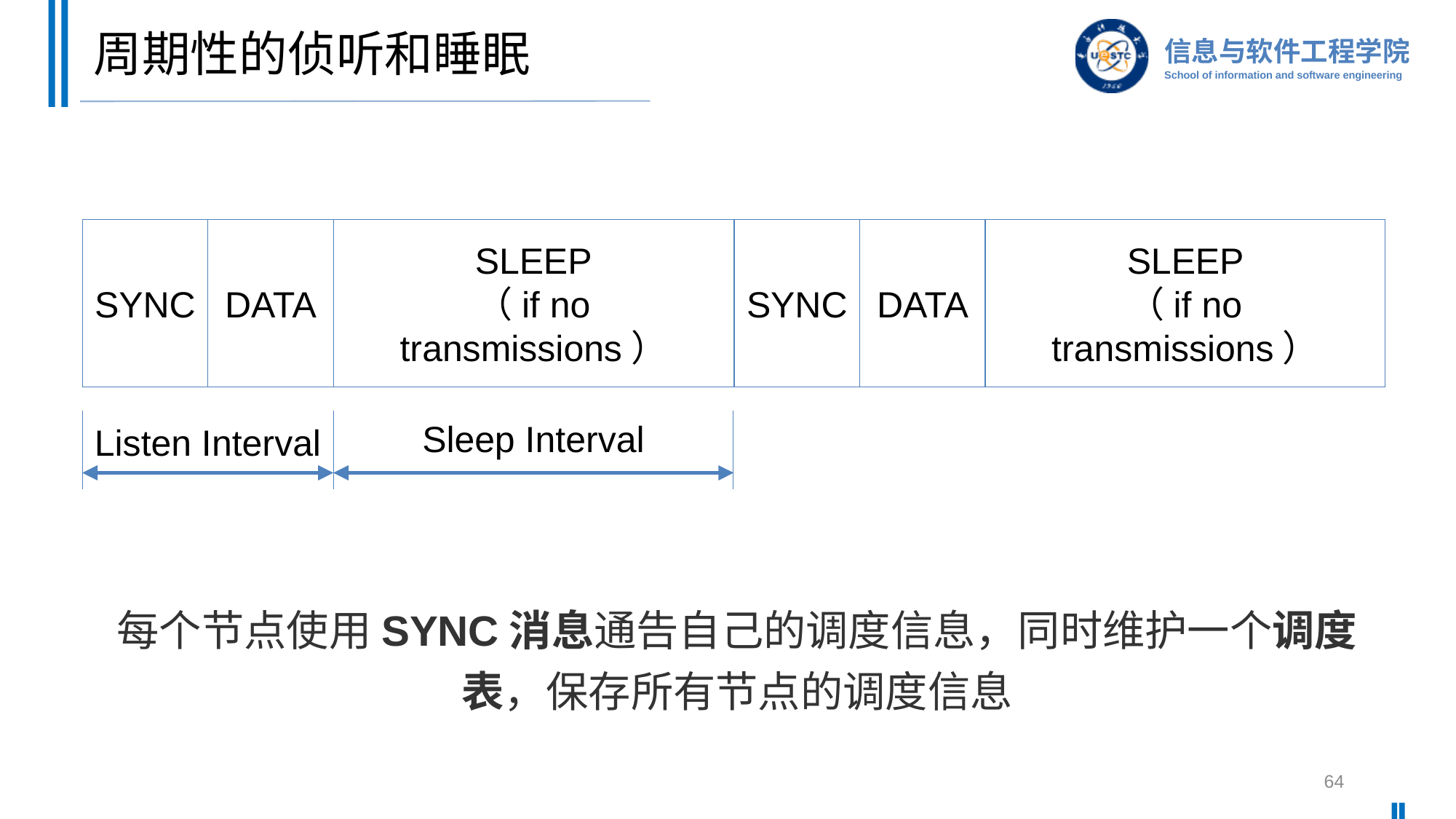

# 周期性的侦听和睡眠
SYNC
DATA
SLEEP
（if no transmissions）
SYNC
DATA
SLEEP
（if no transmissions）
Sleep Interval
Listen Interval
每个节点使用SYNC消息通告自己的调度信息，同时维护一个调度表，保存所有节点的调度信息
64